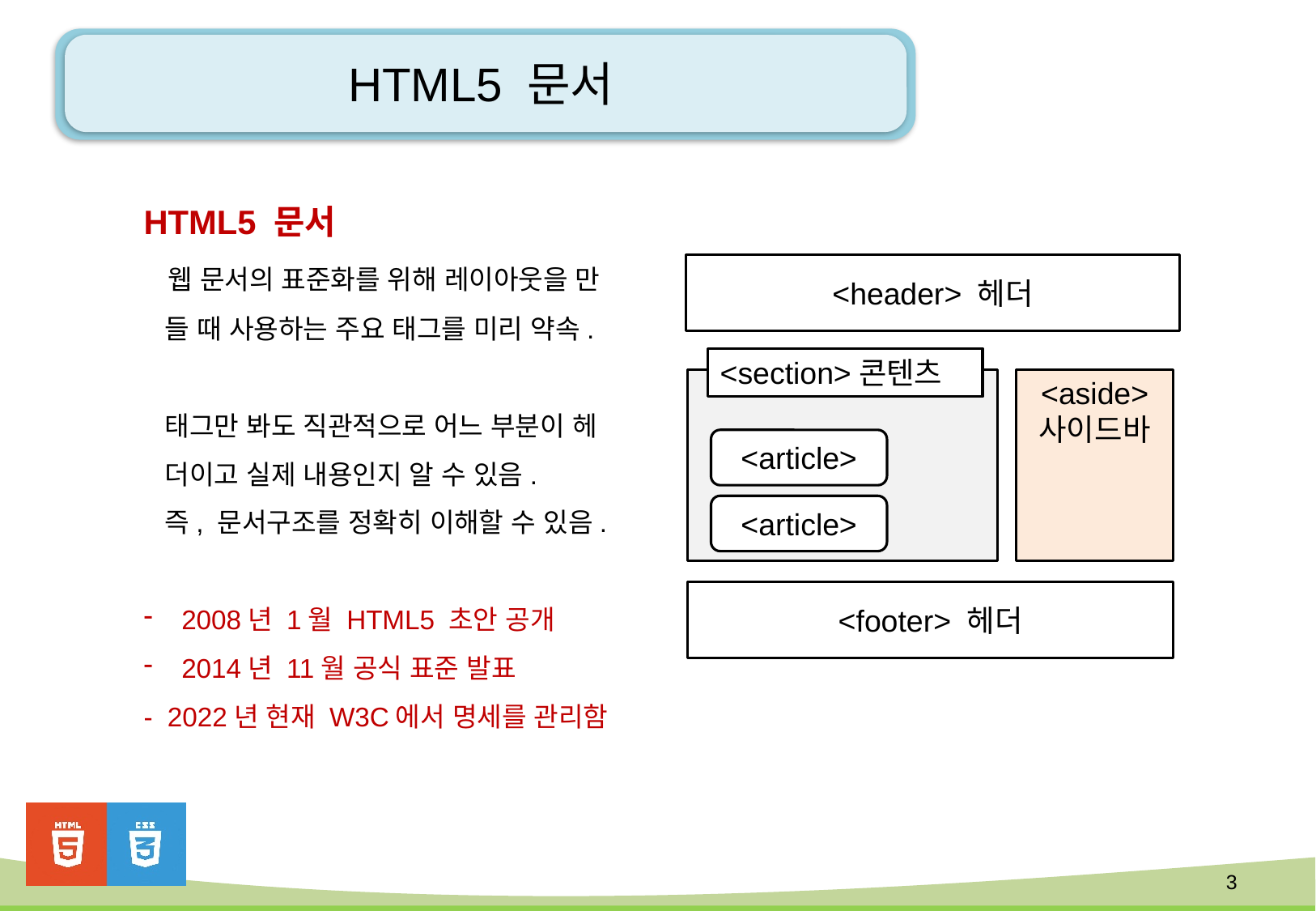

# HTML5 문서
HTML5 문서
  웹 문서의 표준화를 위해 레이아웃을 만
  들 때 사용하는 주요 태그를 미리 약속.

  태그만 봐도 직관적으로 어느 부분이 헤
  더이고 실제 내용인지 알 수 있음.
  즉, 문서구조를 정확히 이해할 수 있음.

2008년 1월 HTML5 초안 공개
2014년 11월 공식 표준 발표
-  2022년 현재 W3C에서 명세를 관리함
<header> 헤더
<section>콘텐츠

<aside>
사이드바

<article>
<article>
<footer> 헤더
3